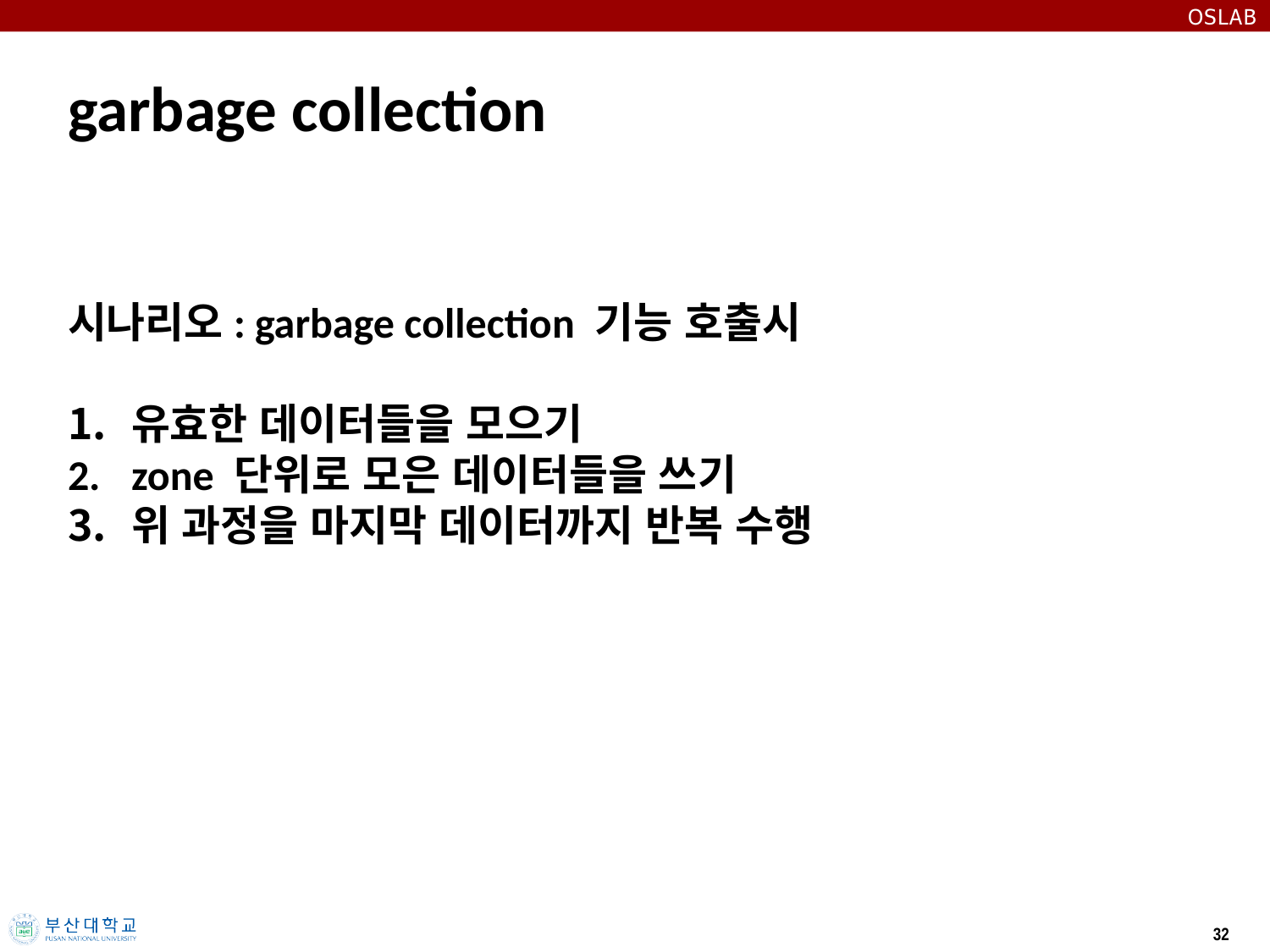

# garbage collection
시나리오: garbage collection 기능 호출시

유효한 데이터들을 모으기
zone 단위로 모은 데이터들을 쓰기
위 과정을 마지막 데이터까지 반복 수행